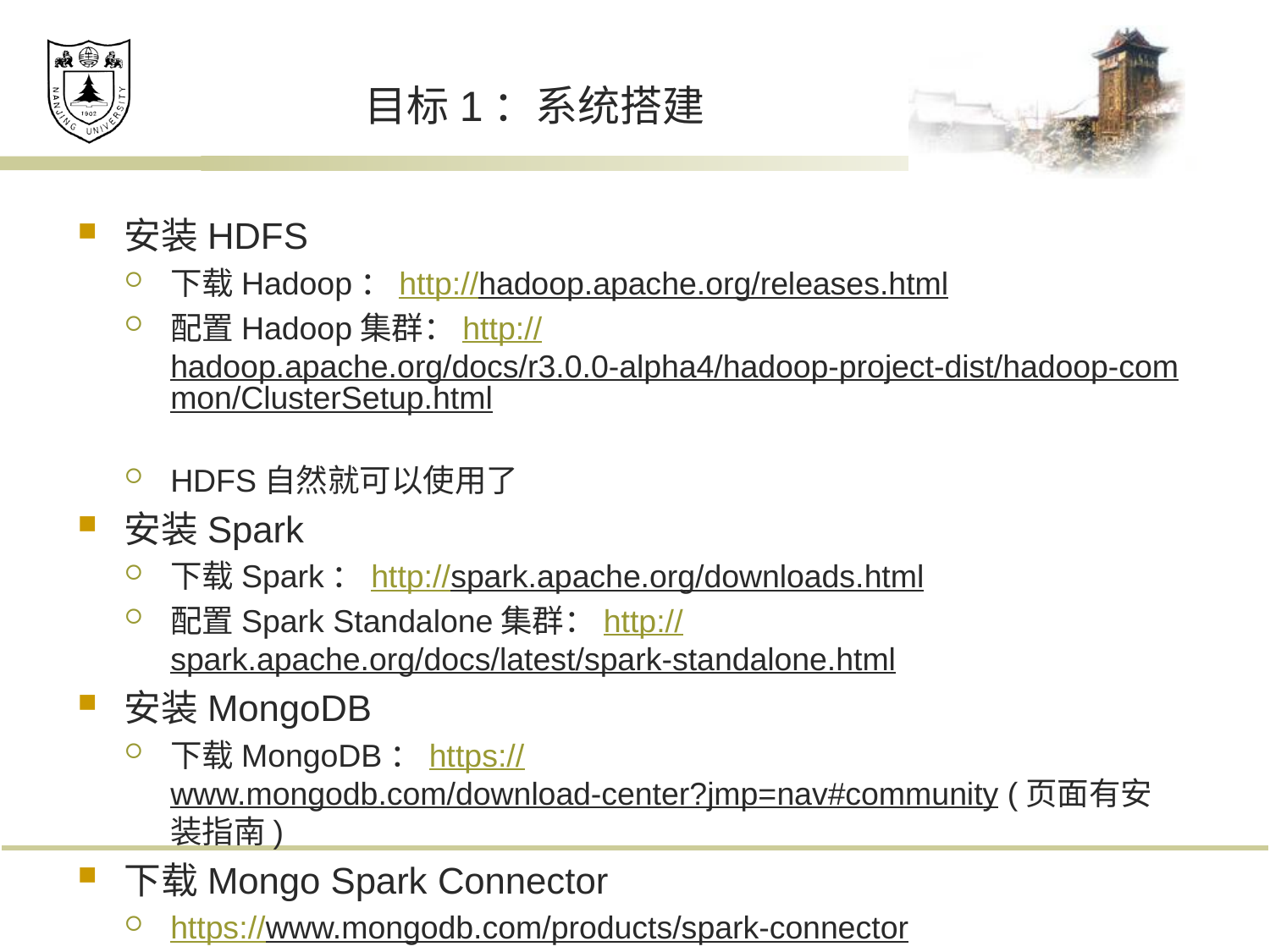

# 目标1：系统搭建
安装HDFS
下载Hadoop：http://hadoop.apache.org/releases.html
配置Hadoop集群：http://hadoop.apache.org/docs/r3.0.0-alpha4/hadoop-project-dist/hadoop-common/ClusterSetup.html
HDFS自然就可以使用了
安装Spark
下载Spark：http://spark.apache.org/downloads.html
配置Spark Standalone集群：http://spark.apache.org/docs/latest/spark-standalone.html
安装MongoDB
下载MongoDB：https://www.mongodb.com/download-center?jmp=nav#community (页面有安装指南)
下载Mongo Spark Connector
https://www.mongodb.com/products/spark-connector